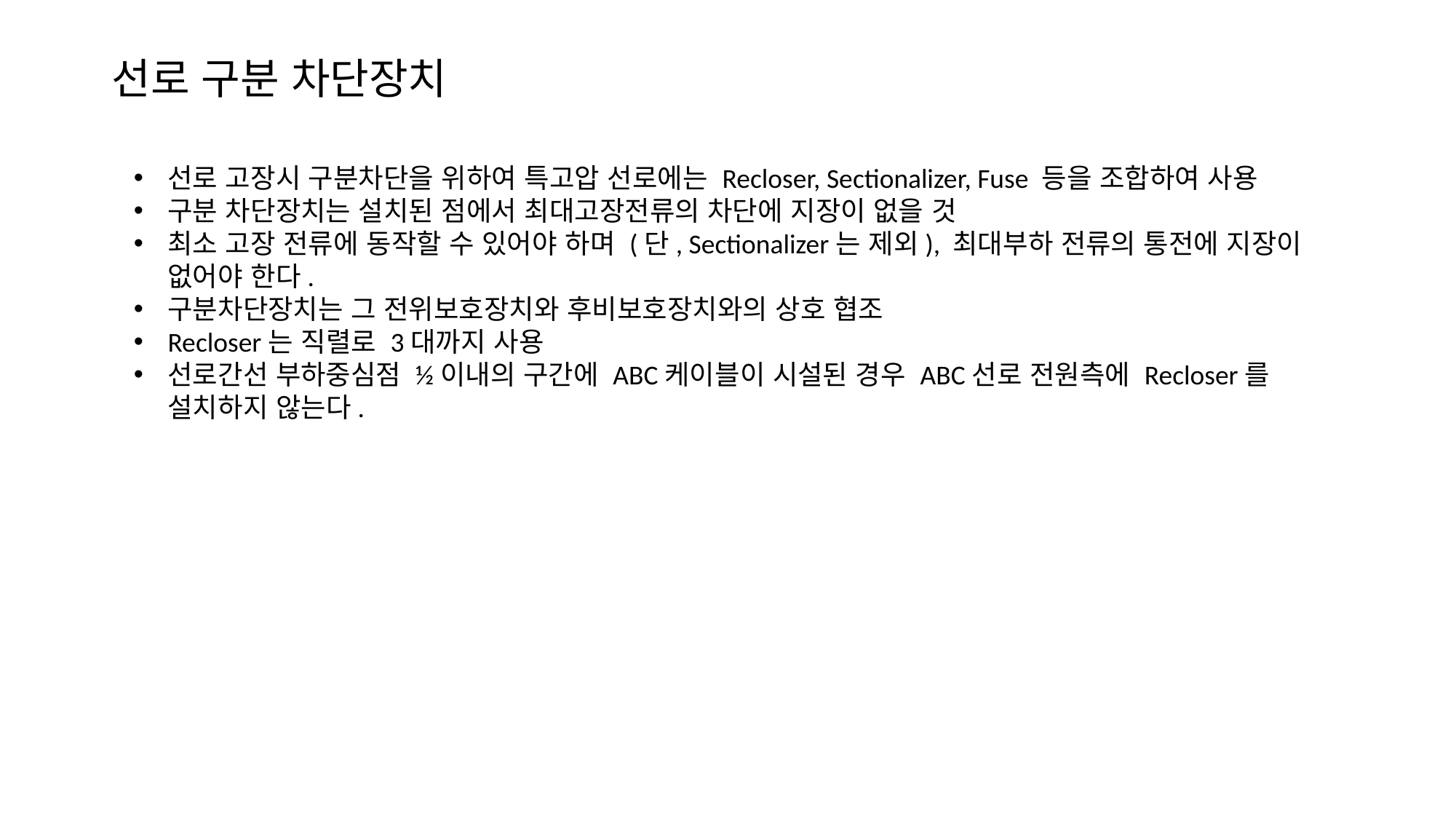

# 선로 구분 차단장치
선로 고장시 구분차단을 위하여 특고압 선로에는 Recloser, Sectionalizer, Fuse 등을 조합하여 사용
구분 차단장치는 설치된 점에서 최대고장전류의 차단에 지장이 없을 것
최소 고장 전류에 동작할 수 있어야 하며 (단, Sectionalizer는 제외), 최대부하 전류의 통전에 지장이 없어야 한다.
구분차단장치는 그 전위보호장치와 후비보호장치와의 상호 협조
Recloser는 직렬로 3대까지 사용
선로간선 부하중심점 ½이내의 구간에 ABC케이블이 시설된 경우 ABC선로 전원측에 Recloser를 설치하지 않는다.